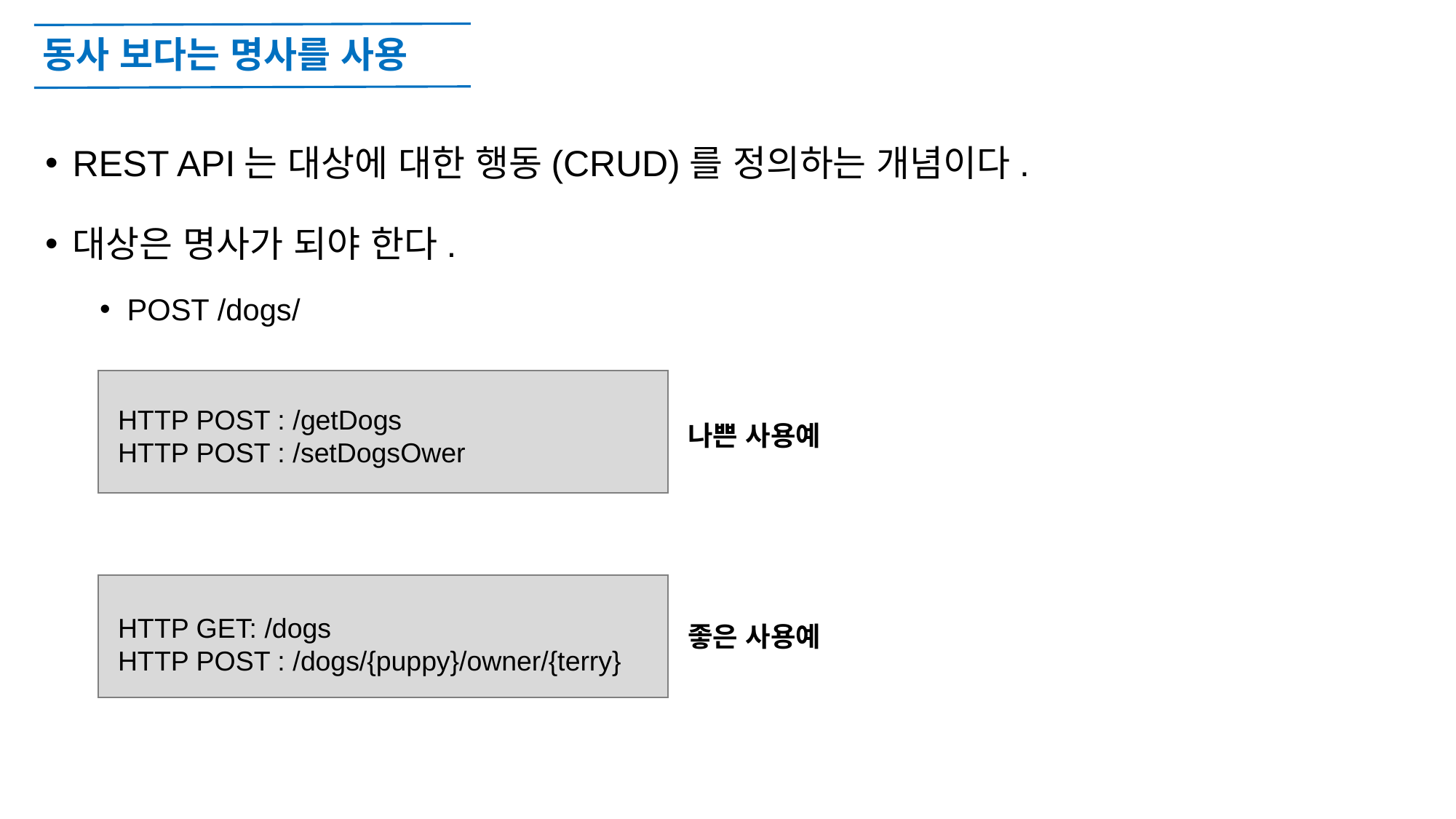

# 동사 보다는 명사를 사용
REST API는 대상에 대한 행동(CRUD)를 정의하는 개념이다.
대상은 명사가 되야 한다.
POST /dogs/

HTTP POST : /getDogs
HTTP POST : /setDogsOwer
나쁜 사용예

HTTP GET: /dogs
HTTP POST : /dogs/{puppy}/owner/{terry}
좋은 사용예